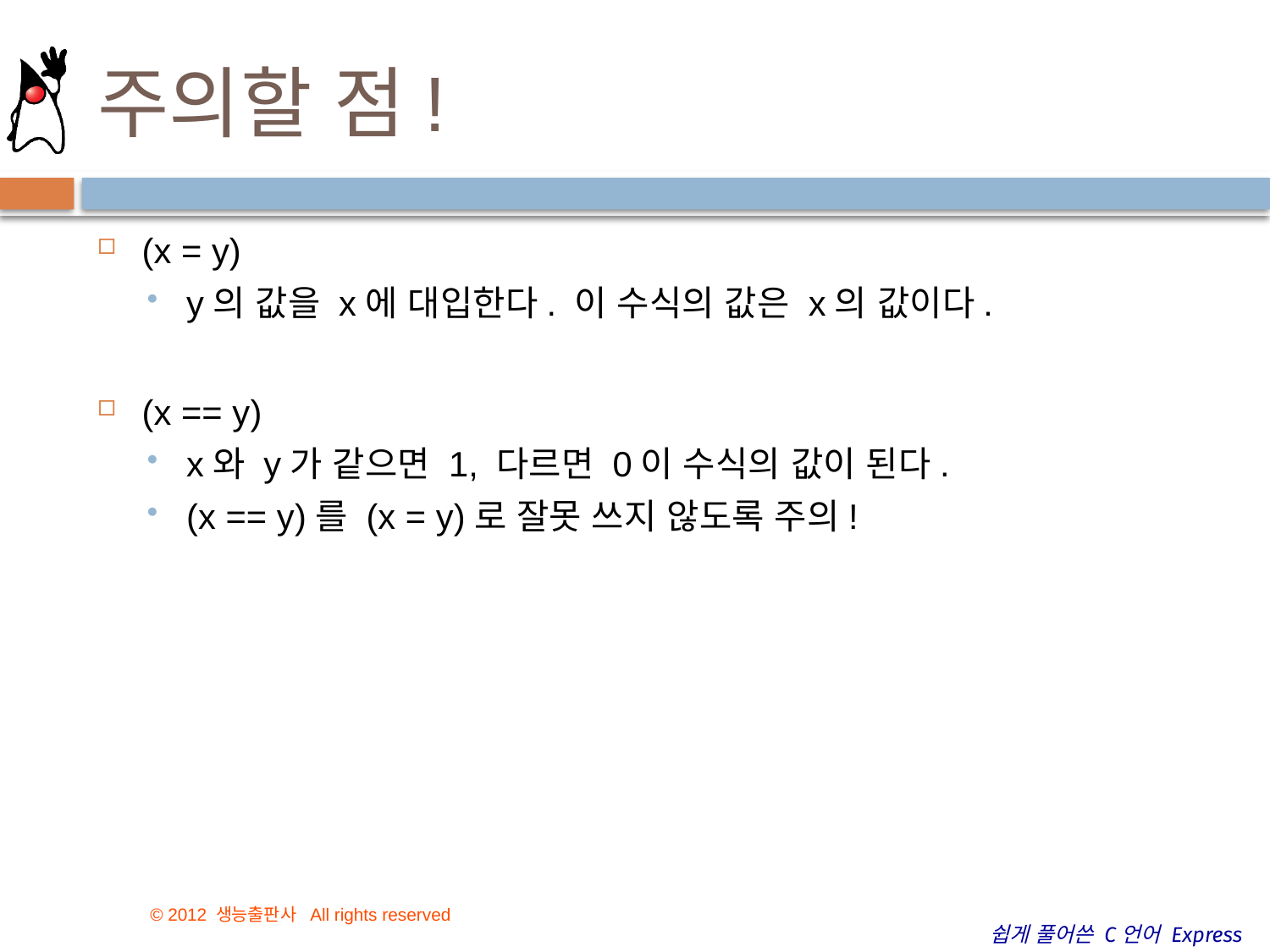

# 주의할 점!
(x = y)
y의 값을 x에 대입한다. 이 수식의 값은 x의 값이다.

(x == y)
x와 y가 같으면 1, 다르면 0이 수식의 값이 된다.
(x == y)를 (x = y)로 잘못 쓰지 않도록 주의!